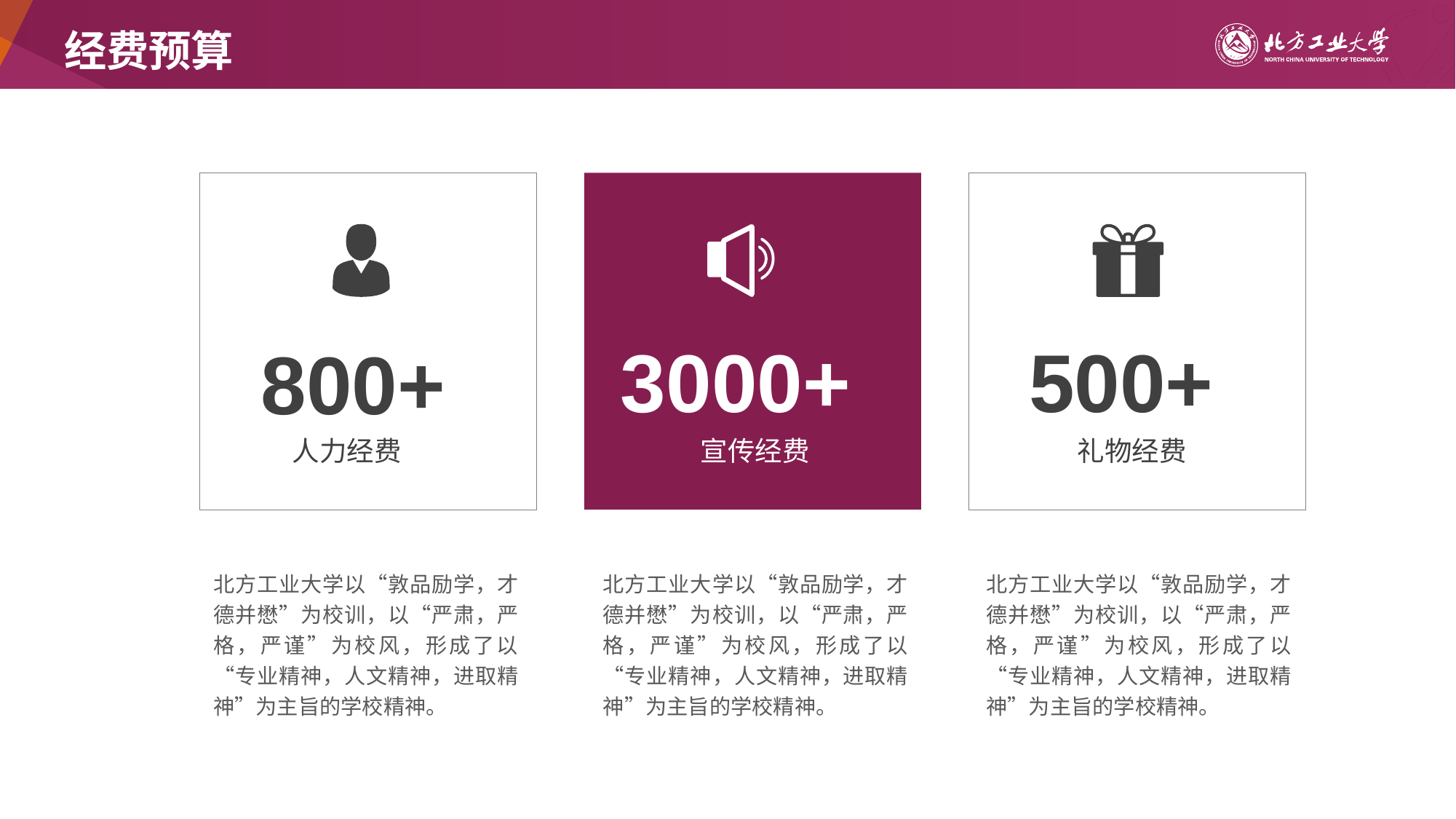

# 经费预算

3000+
500+
800+
人力经费
宣传经费
礼物经费
北方工业大学以“敦品励学，才德并懋”为校训，以“严肃，严格，严谨”为校风，形成了以“专业精神，人文精神，进取精神”为主旨的学校精神。
北方工业大学以“敦品励学，才德并懋”为校训，以“严肃，严格，严谨”为校风，形成了以“专业精神，人文精神，进取精神”为主旨的学校精神。
北方工业大学以“敦品励学，才德并懋”为校训，以“严肃，严格，严谨”为校风，形成了以“专业精神，人文精神，进取精神”为主旨的学校精神。